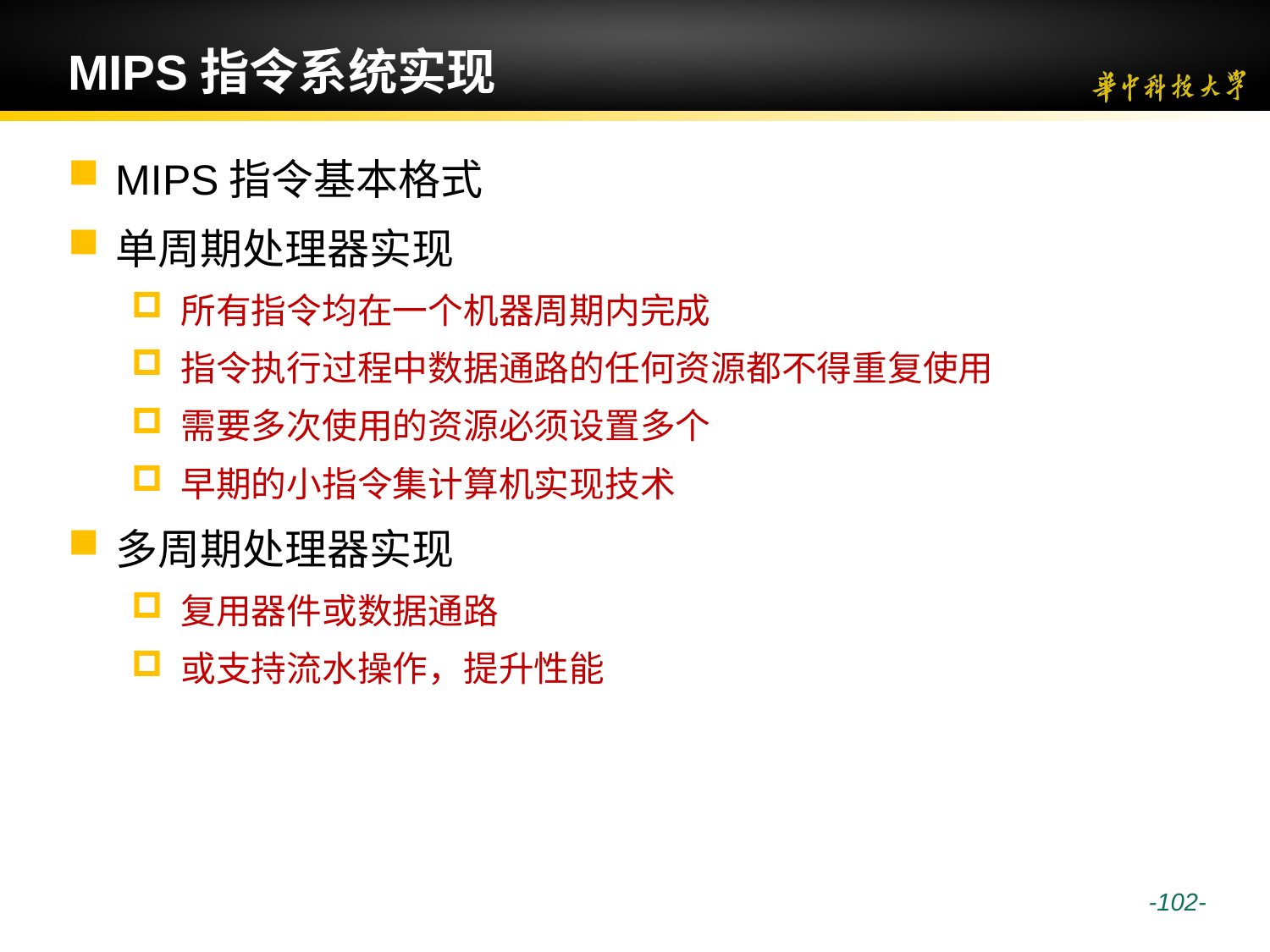

# MIPS指令系统实现
MIPS指令基本格式
单周期处理器实现
所有指令均在一个机器周期内完成
指令执行过程中数据通路的任何资源都不得重复使用
需要多次使用的资源必须设置多个
早期的小指令集计算机实现技术
多周期处理器实现
复用器件或数据通路
或支持流水操作，提升性能

 -102-